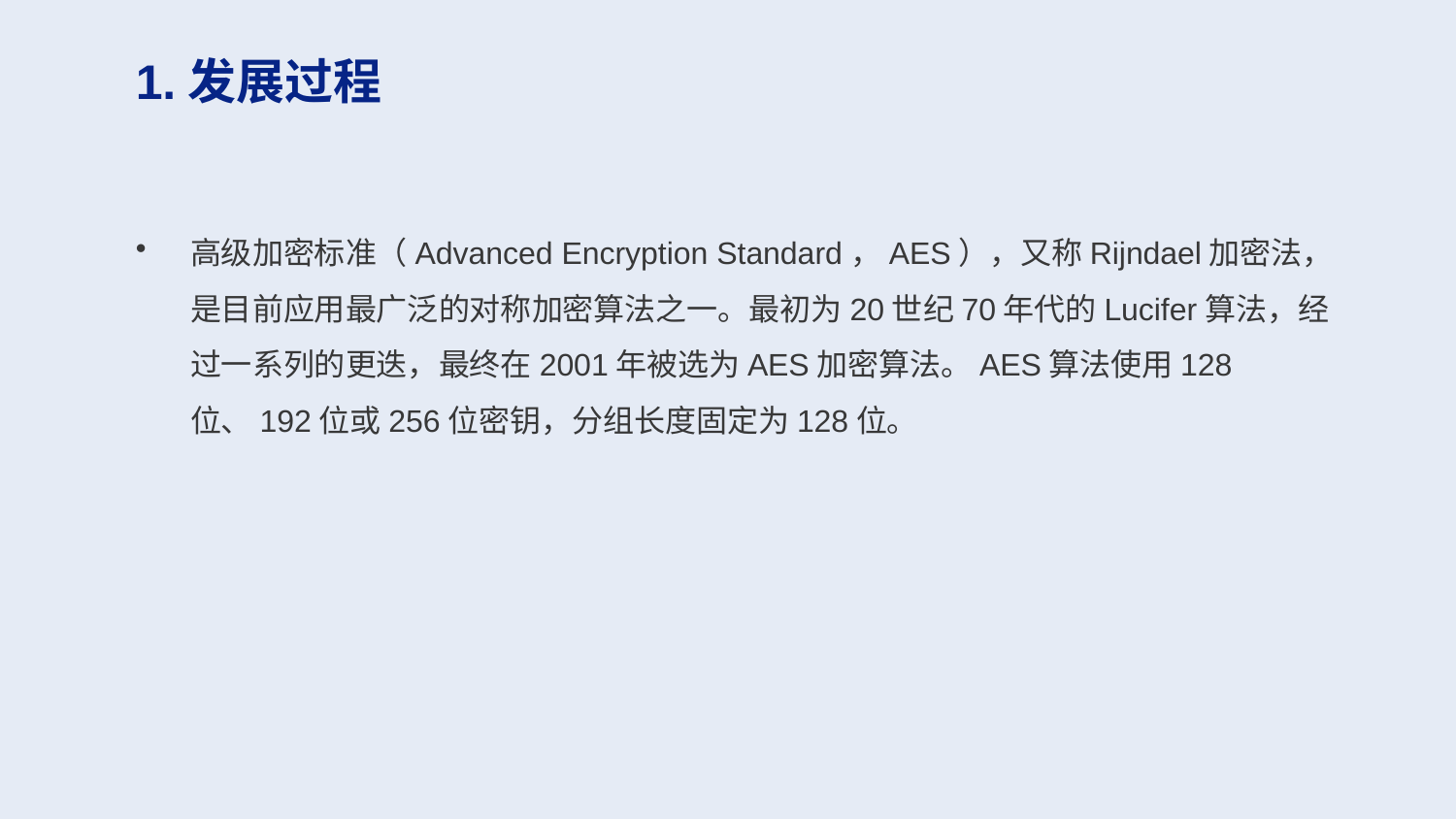

1.发展过程
高级加密标准（Advanced Encryption Standard，AES），又称Rijndael加密法，是目前应用最广泛的对称加密算法之一。最初为20世纪70年代的Lucifer算法，经过一系列的更迭，最终在2001年被选为AES加密算法。AES算法使用128位、192位或256位密钥，分组长度固定为128位。